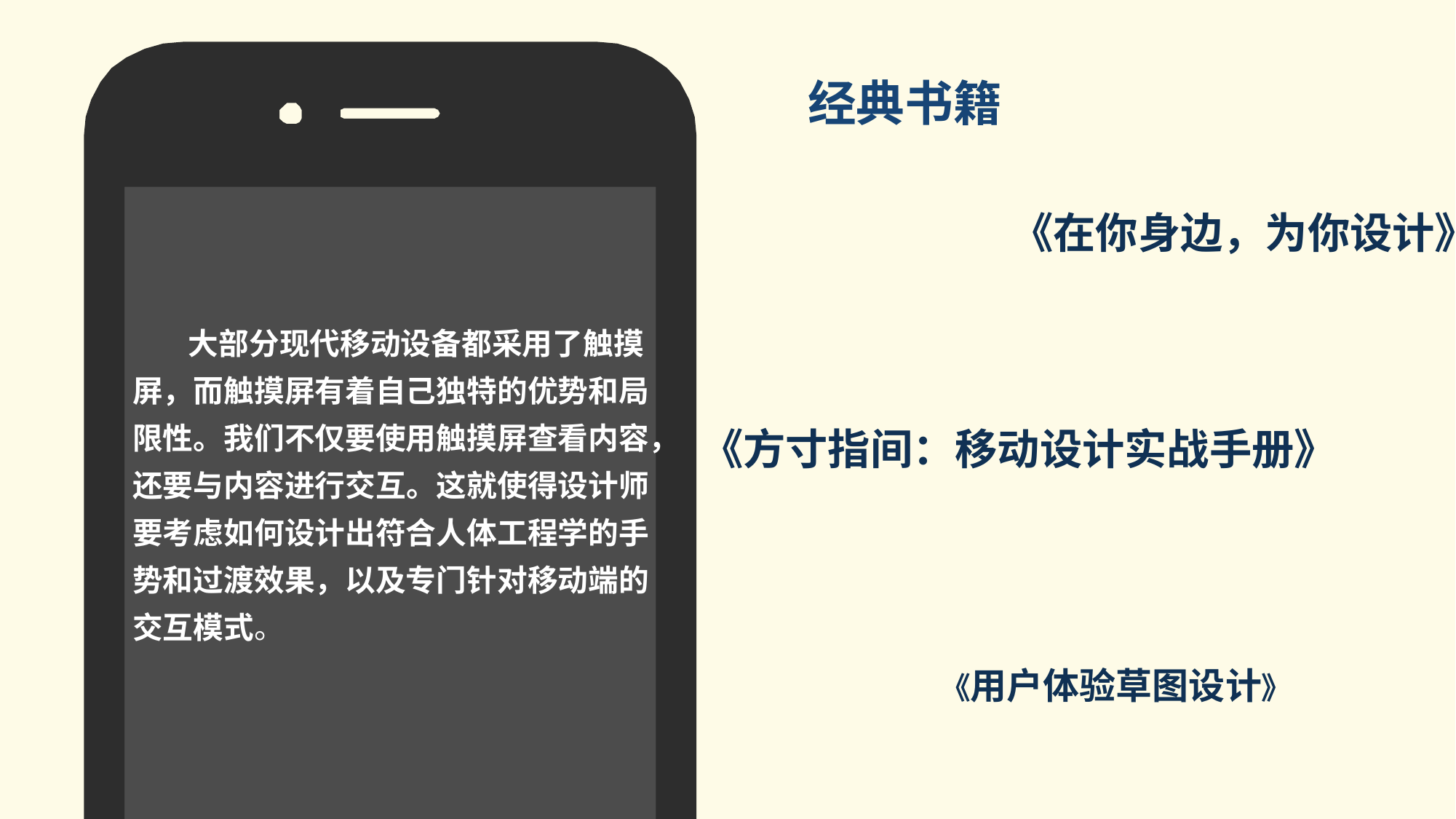

经典书籍

### Chart

| Category |
|---|
《在你身边，为你设计》

### Chart

| Category |
|---|
       大部分现代移动设备都采用了触摸屏，而触摸屏有着自己独特的优势和局限性。我们不仅要使用触摸屏查看内容，还要与内容进行交互。这就使得设计师要考虑如何设计出符合人体工程学的手势和过渡效果，以及专门针对移动端的交互模式。
《方寸指间：移动设计实战手册》
《用户体验草图设计》